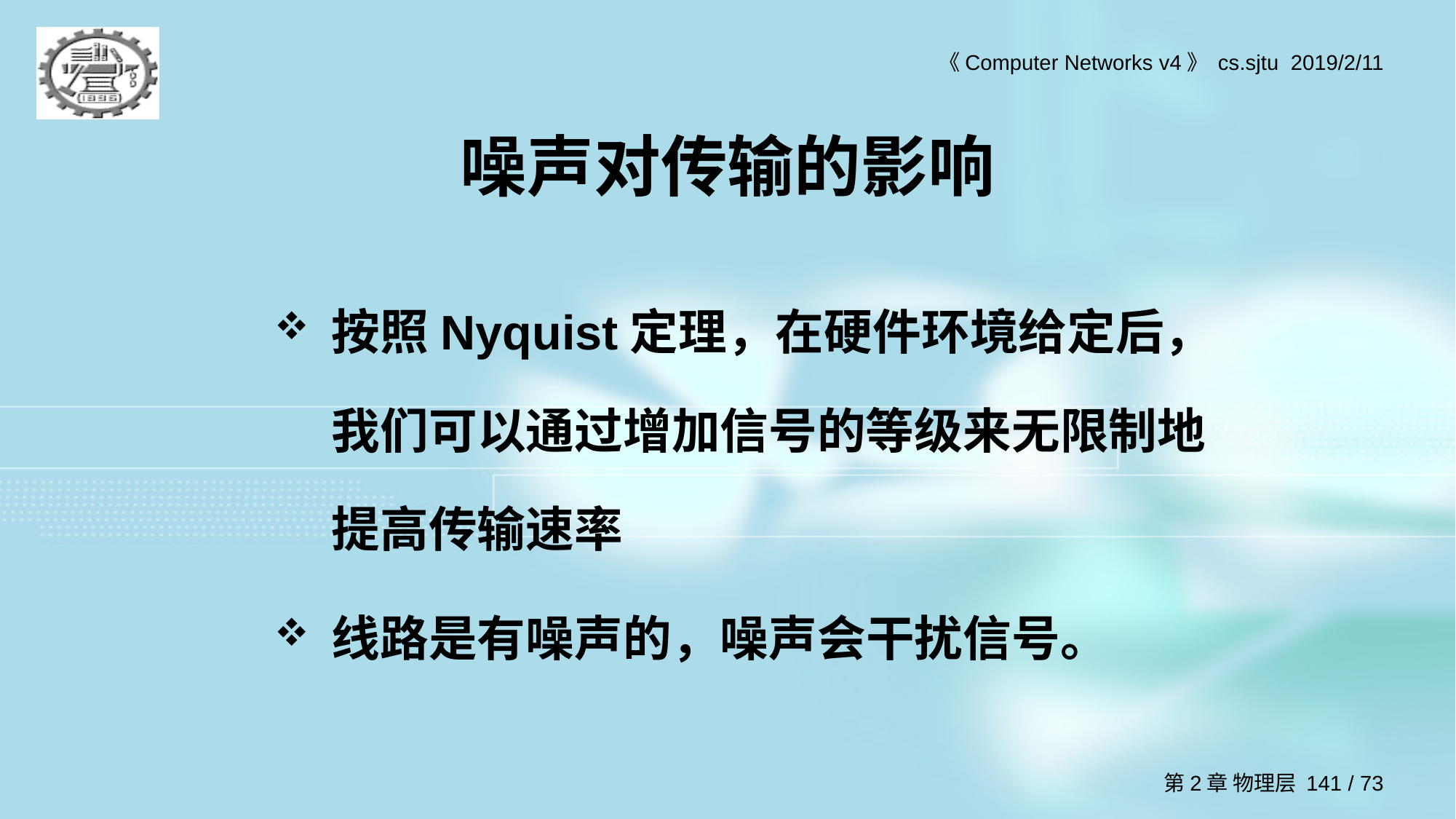

# 噪声对传输的影响
按照Nyquist定理，在硬件环境给定后，我们可以通过增加信号的等级来无限制地提高传输速率
线路是有噪声的，噪声会干扰信号。